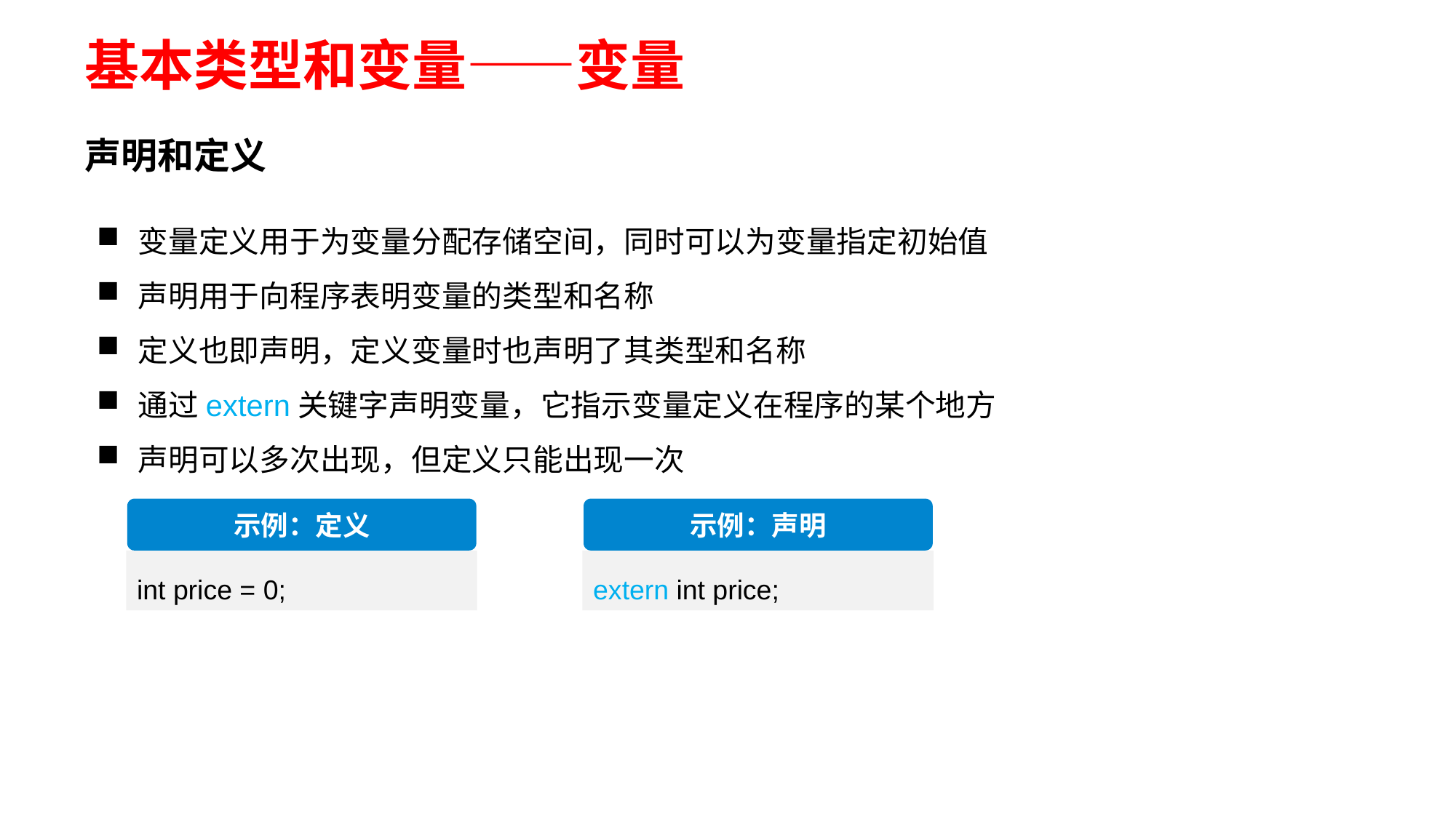

# 基本类型和变量——变量
声明和定义
变量定义用于为变量分配存储空间，同时可以为变量指定初始值
声明用于向程序表明变量的类型和名称
定义也即声明，定义变量时也声明了其类型和名称
通过extern关键字声明变量，它指示变量定义在程序的某个地方
声明可以多次出现，但定义只能出现一次
示例：定义
int price = 0;
示例：声明
extern int price;